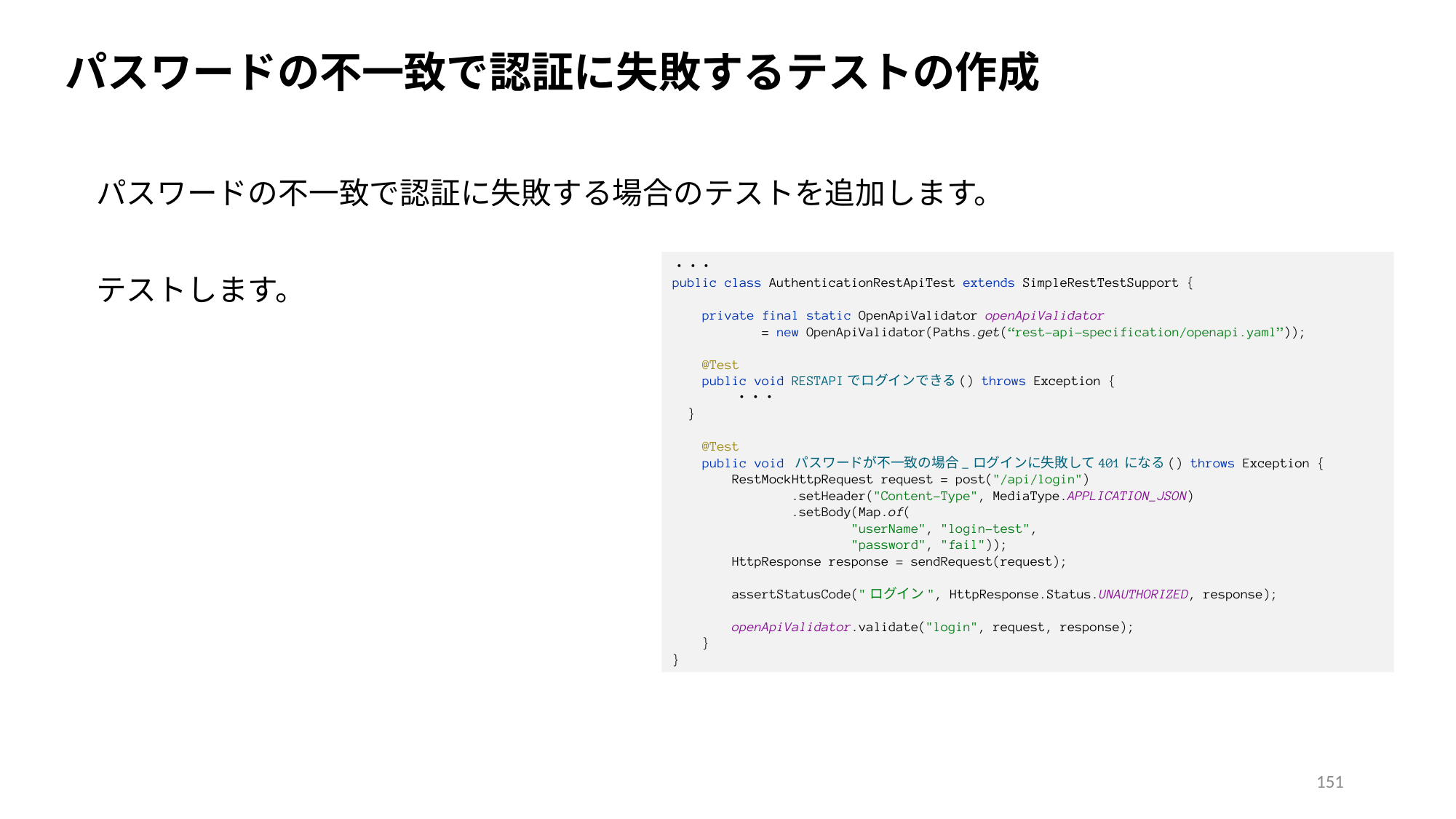

パスワードの不一致で認証に失敗するテストの作成
パスワードの不一致で認証に失敗する場合のテストを追加します。

テストします。
・・・
public class AuthenticationRestApiTest extends SimpleRestTestSupport {
    private final static OpenApiValidator openApiValidator
            = new OpenApiValidator(Paths.get(“rest-api-specification/openapi.yaml”));
    @Test
    public void RESTAPIでログインできる() throws Exception {
        ・・・
    }
    @Test
    public void パスワードが不一致の場合_ログインに失敗して401になる() throws Exception {
        RestMockHttpRequest request = post("/api/login")
                .setHeader("Content-Type", MediaType.APPLICATION_JSON)
                .setBody(Map.of(
                        "userName", "login-test",
                        "password", "fail"));
        HttpResponse response = sendRequest(request);
        assertStatusCode("ログイン", HttpResponse.Status.UNAUTHORIZED, response);
        openApiValidator.validate("login", request, response);
    }
}
151